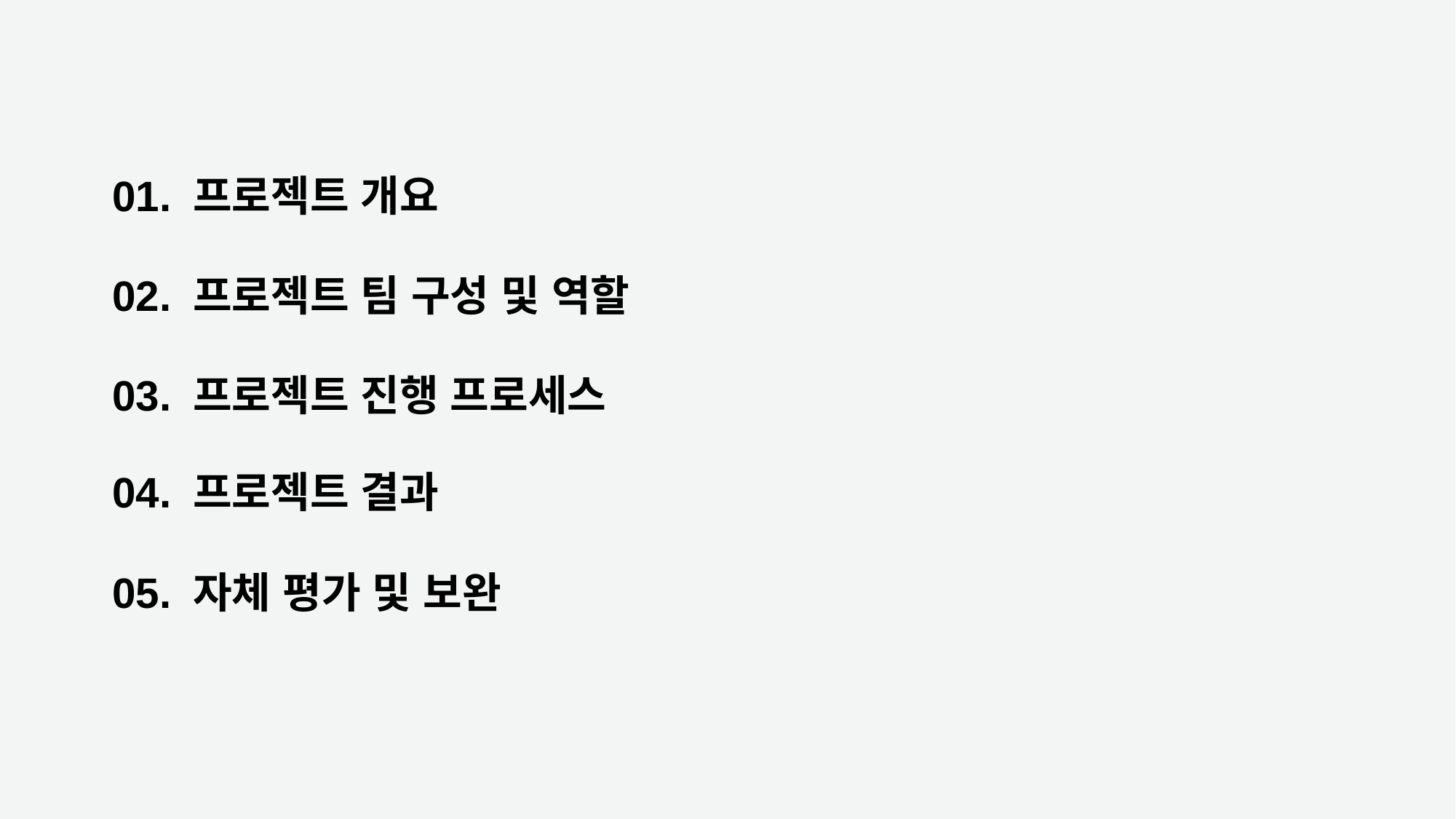

01. 프로젝트 개요
02. 프로젝트 팀 구성 및 역할
03. 프로젝트 진행 프로세스
04. 프로젝트 결과
05. 자체 평가 및 보완